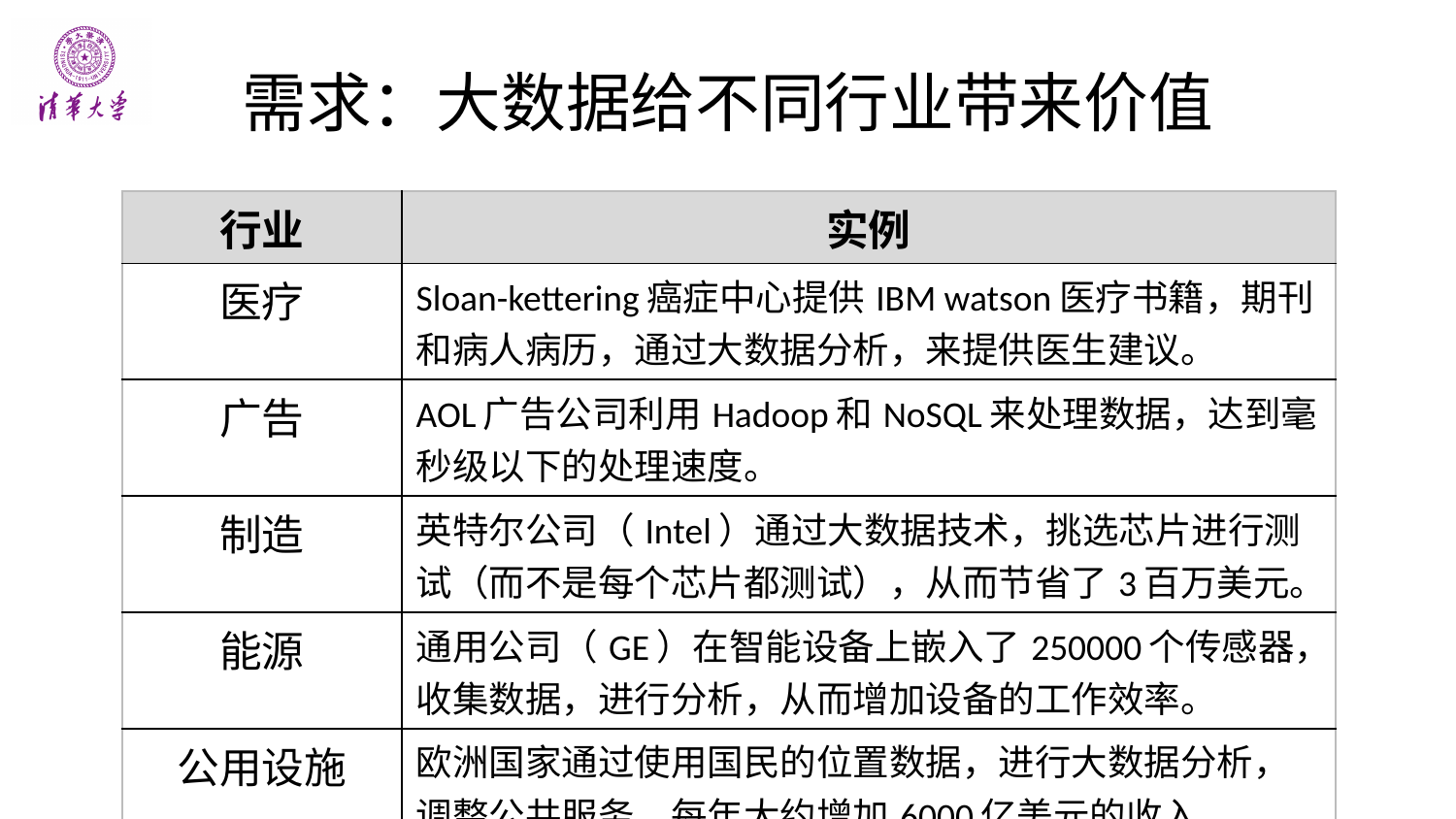

# 需求：大数据给不同行业带来价值
| 行业 | 实例 |
| --- | --- |
| 医疗 | Sloan-kettering癌症中心提供IBM watson医疗书籍，期刊和病人病历，通过大数据分析，来提供医生建议。 |
| 广告 | AOL广告公司利用Hadoop和NoSQL来处理数据，达到毫秒级以下的处理速度。 |
| 制造 | 英特尔公司（Intel）通过大数据技术，挑选芯片进行测试（而不是每个芯片都测试），从而节省了3百万美元。 |
| 能源 | 通用公司（GE）在智能设备上嵌入了250000个传感器，收集数据，进行分析，从而增加设备的工作效率。 |
| 公用设施 | 欧洲国家通过使用国民的位置数据，进行大数据分析，调整公共服务，每年大约增加6000亿美元的收入。 |